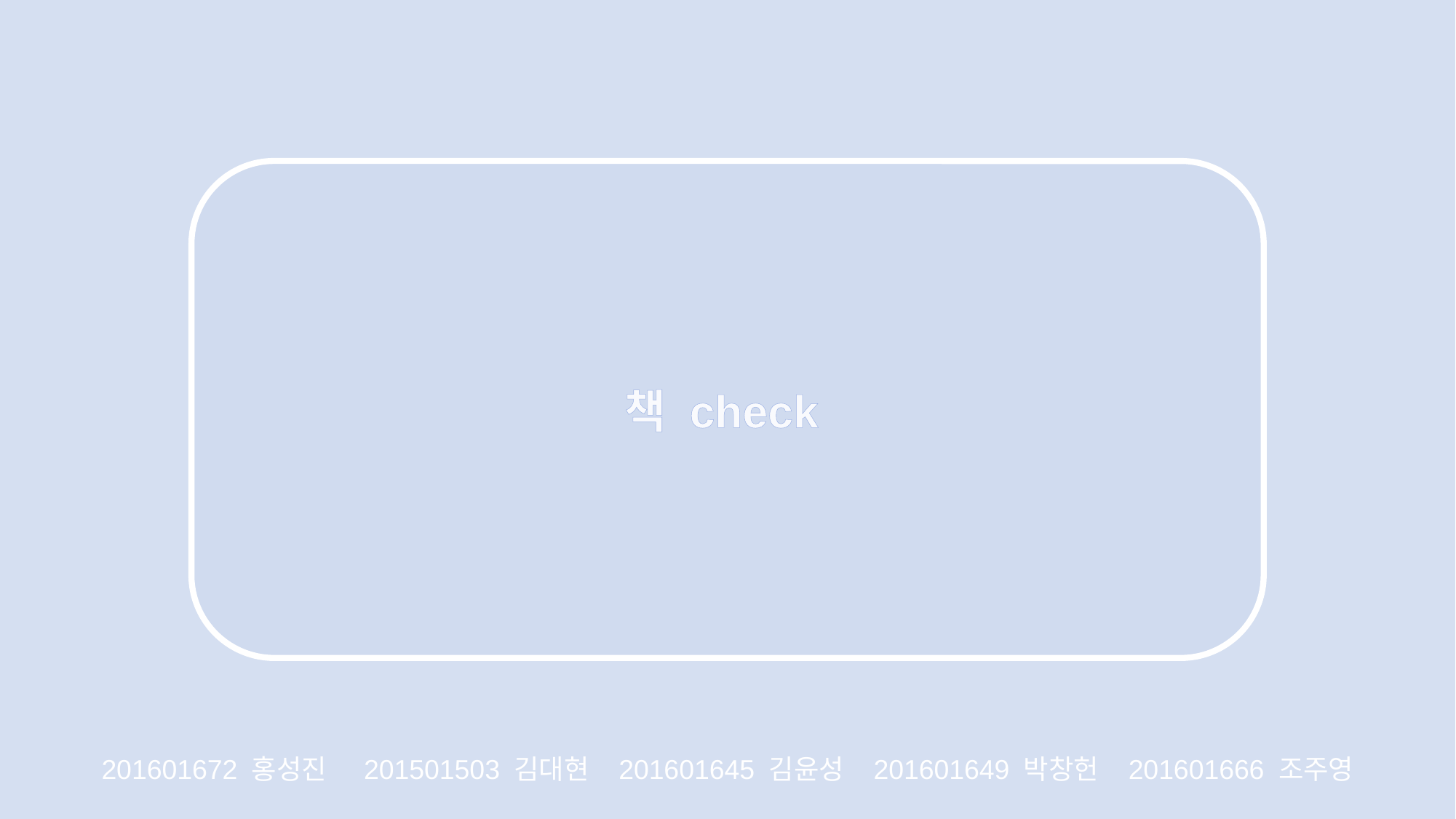

책 check
201601672 홍성진    201501503 김대현   201601645 김윤성   201601649 박창헌   201601666 조주영